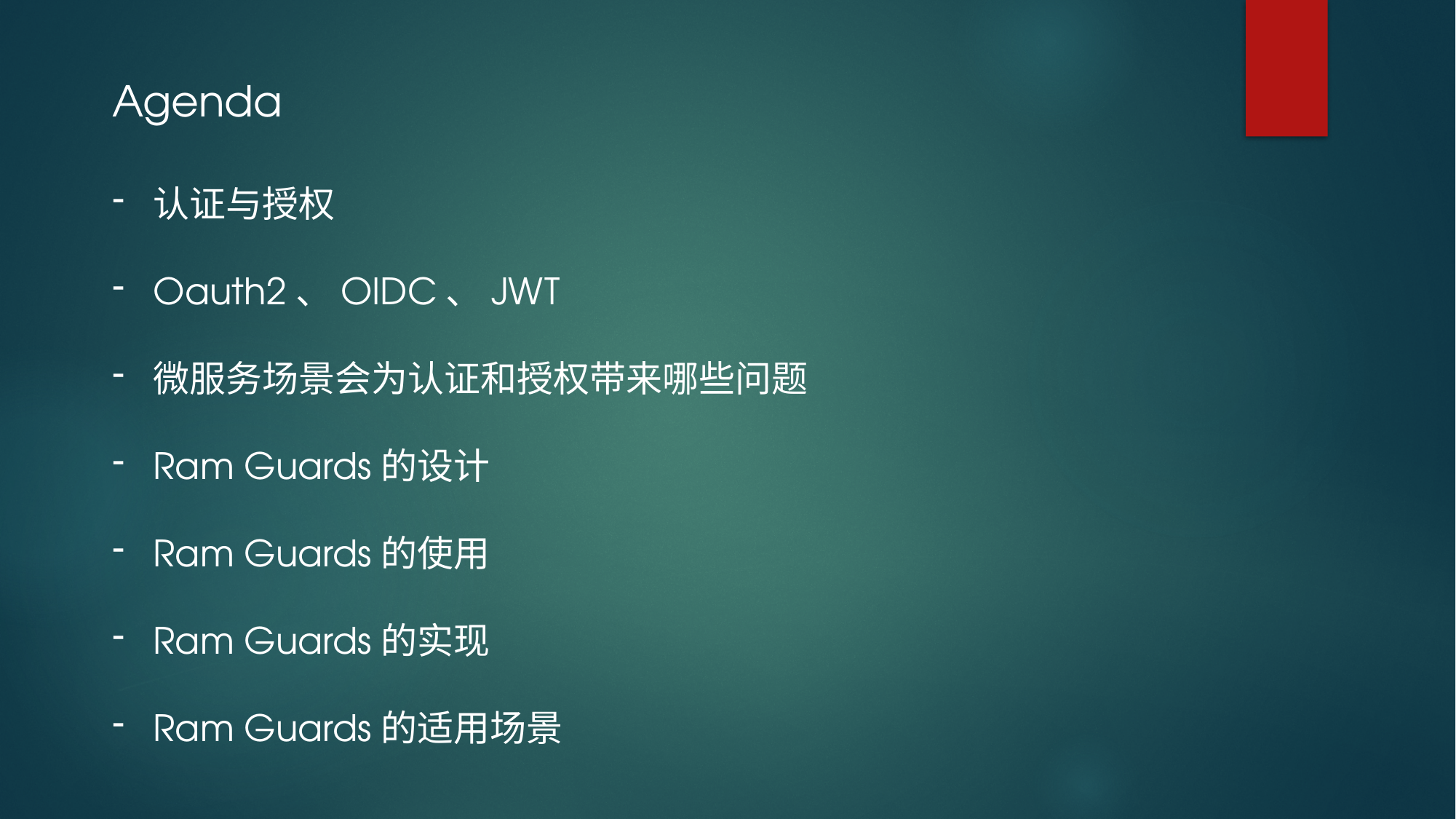

Agenda
认证与授权

Oauth2、OIDC、JWT

微服务场景会为认证和授权带来哪些问题

Ram Guards的设计

Ram Guards的使用

Ram Guards的实现

Ram Guards的适用场景